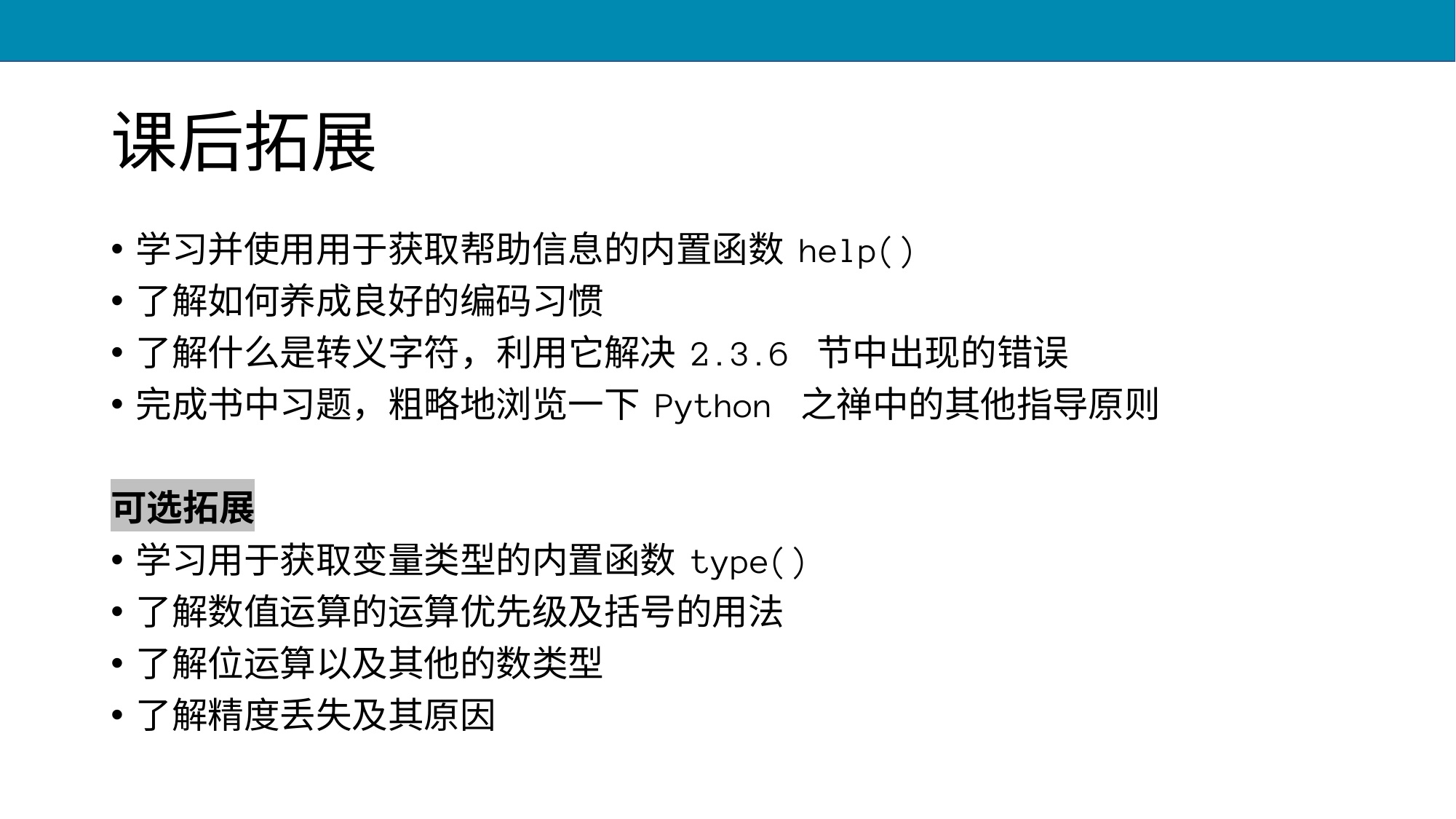

# 课后拓展
学习并使用用于获取帮助信息的内置函数 help()
了解如何养成良好的编码习惯
了解什么是转义字符，利用它解决 2.3.6 节中出现的错误
完成书中习题，粗略地浏览一下 Python 之禅中的其他指导原则

可选拓展
学习用于获取变量类型的内置函数 type()
了解数值运算的运算优先级及括号的用法
了解位运算以及其他的数类型
了解精度丢失及其原因